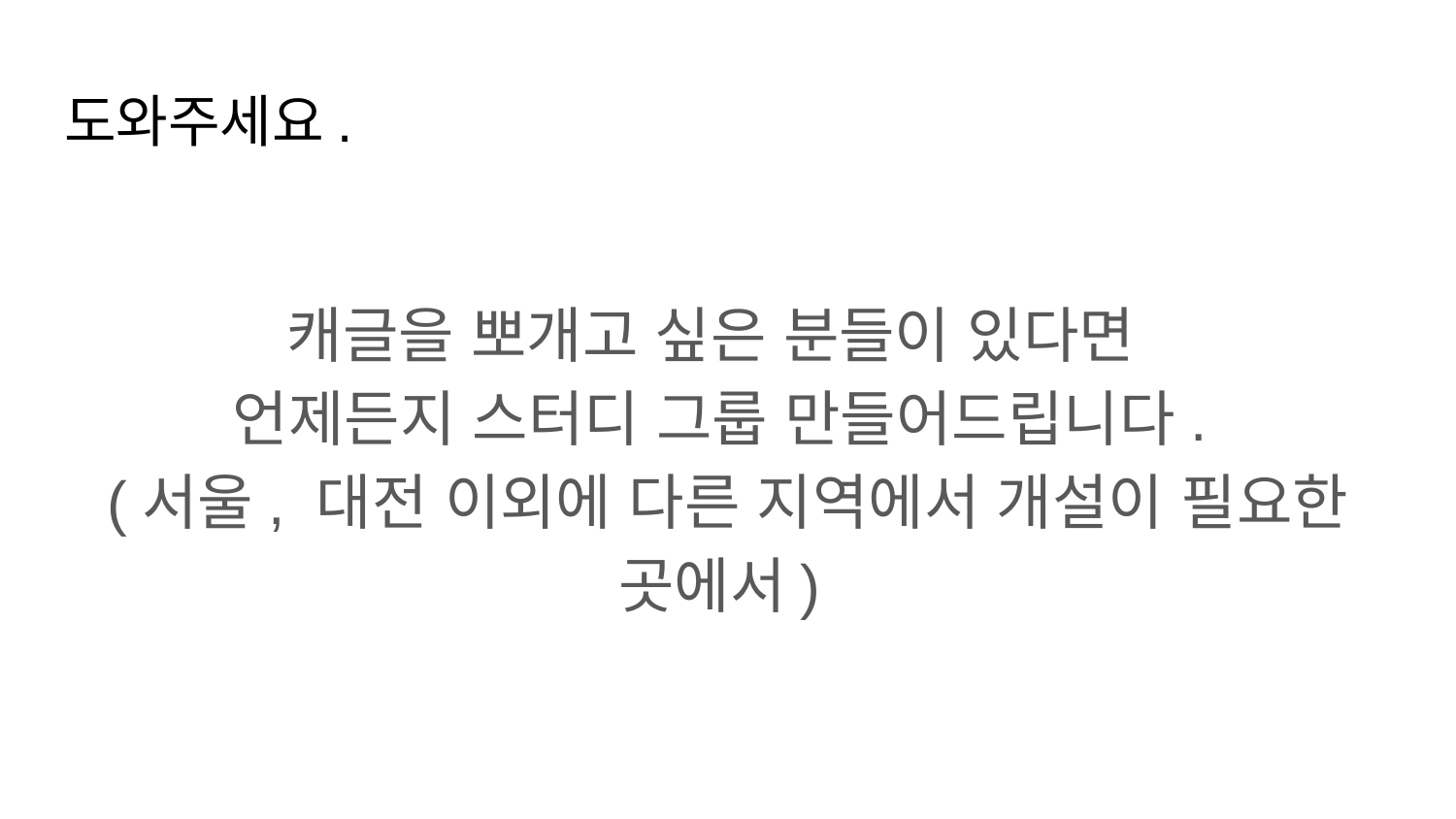

도와주세요.
캐글을 뽀개고 싶은 분들이 있다면
언제든지 스터디 그룹 만들어드립니다.
 (서울, 대전 이외에 다른 지역에서 개설이 필요한 곳에서)